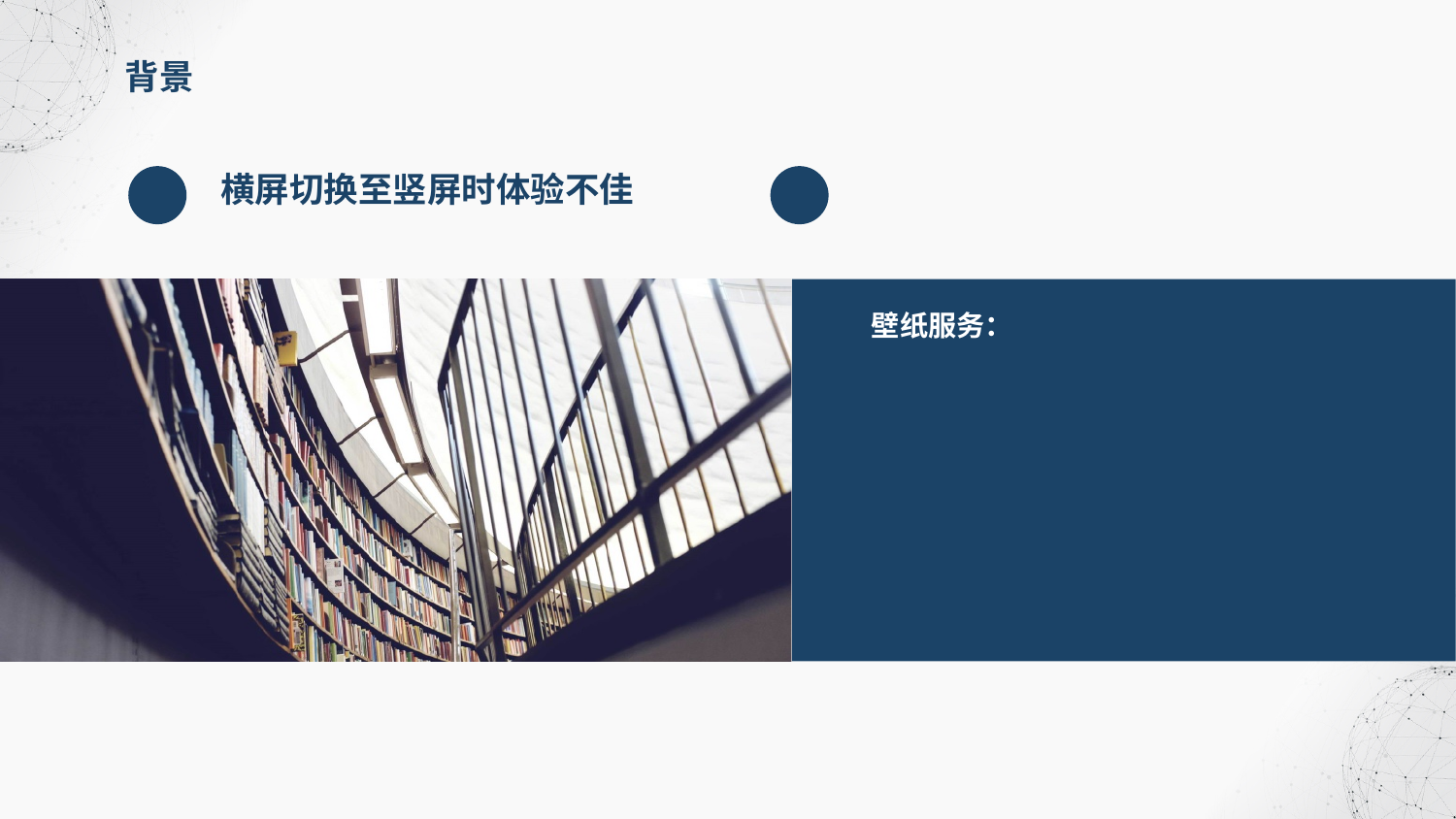

背景
横屏切换至竖屏时体验不佳

分享来源http://review.rnd.meizu.com/l/#/c/571033/

壁纸服务：
               静态壁纸ImageWallpaper.java
               原生动态壁纸（如：气泡壁纸、渐变壁纸）
               主题美化动态壁纸
               第三方动态壁纸